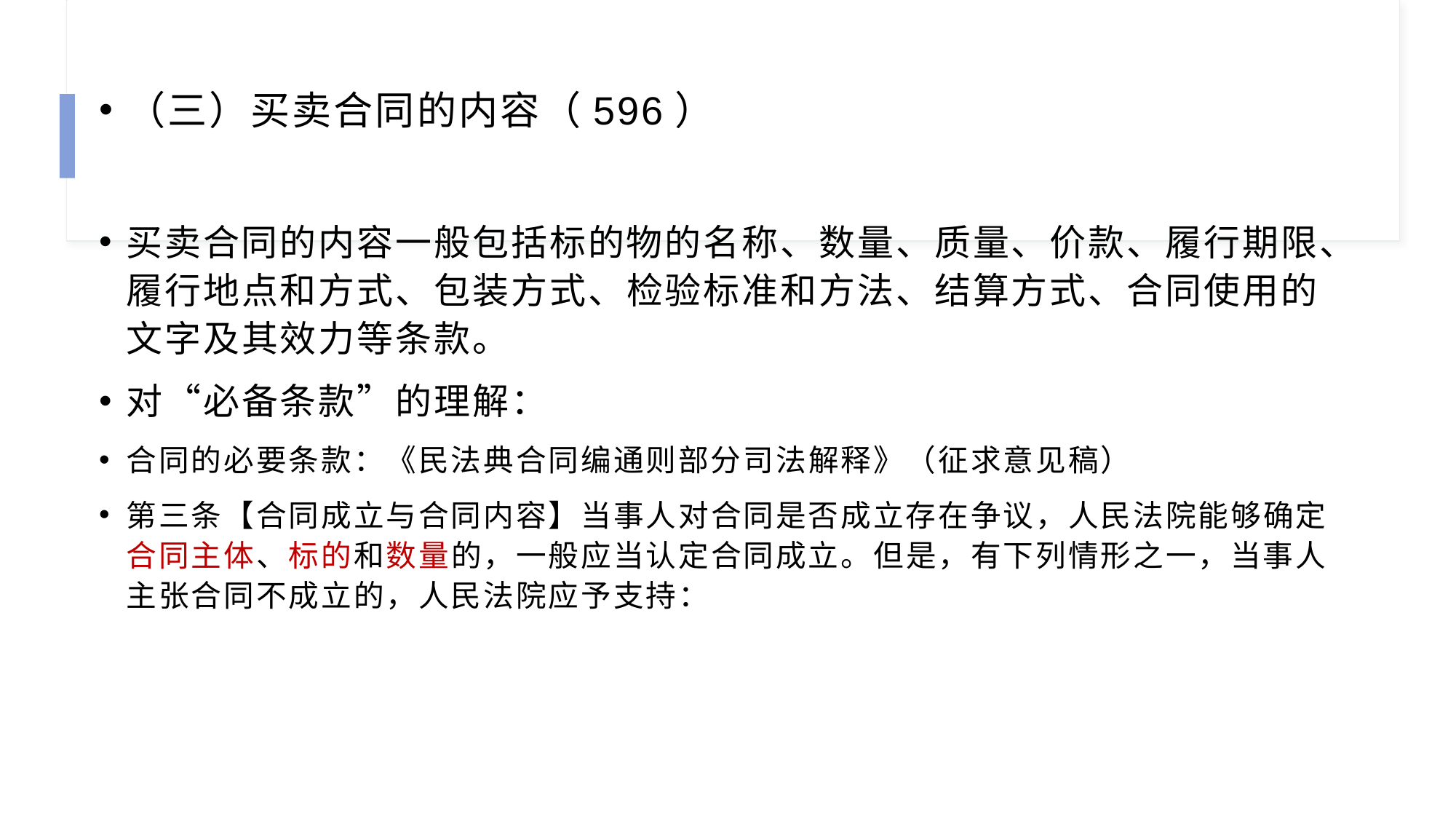

（三）买卖合同的内容（596）

买卖合同的内容一般包括标的物的名称、数量、质量、价款、履行期限、履行地点和方式、包装方式、检验标准和方法、结算方式、合同使用的文字及其效力等条款。
对“必备条款”的理解：
合同的必要条款：《民法典合同编通则部分司法解释》（征求意见稿）
第三条【合同成立与合同内容】当事人对合同是否成立存在争议，人民法院能够确定合同主体、标的和数量的，一般应当认定合同成立。但是，有下列情形之一，当事人主张合同不成立的，人民法院应予支持：